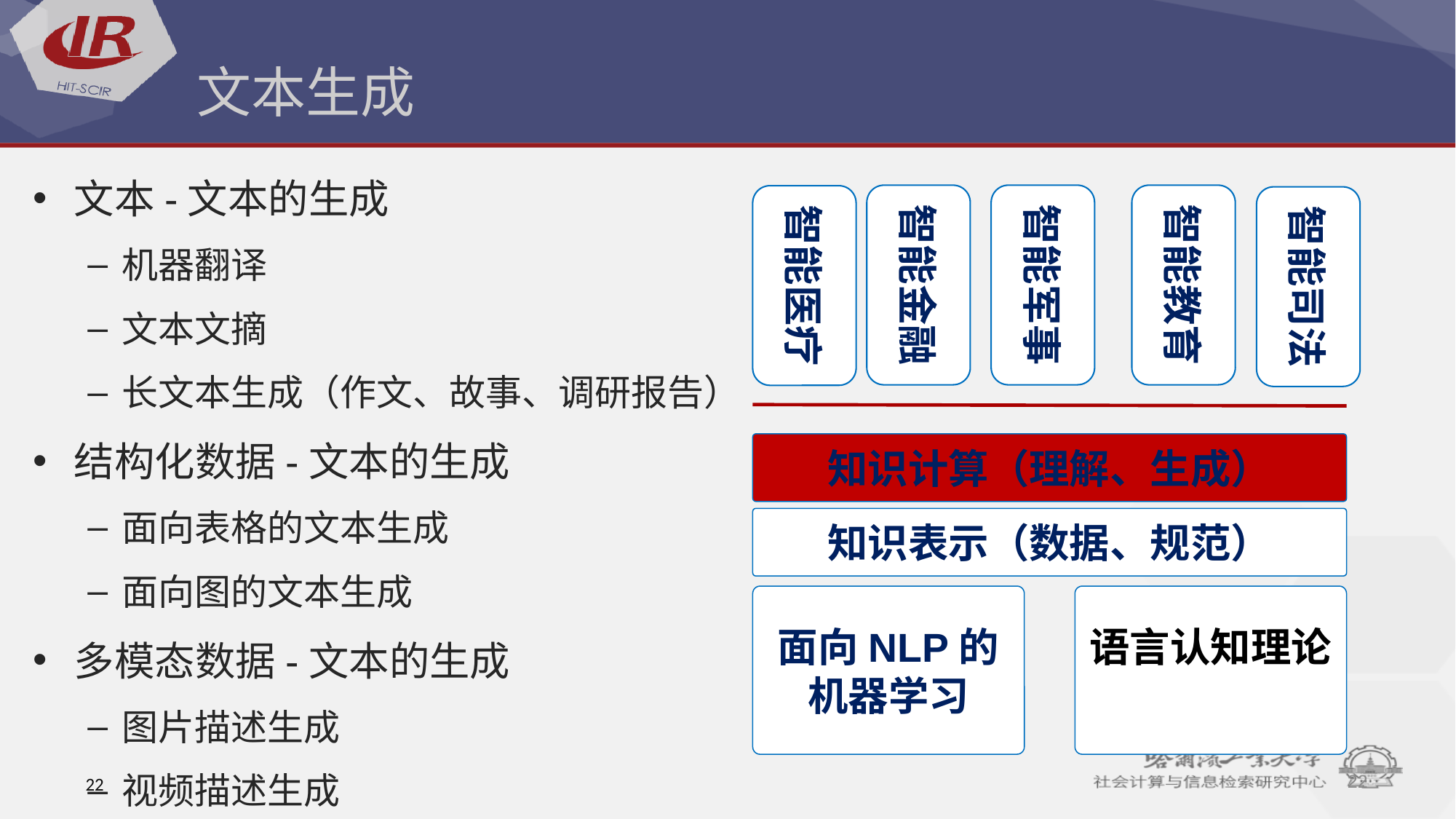

# 文本生成
文本-文本的生成
机器翻译
文本文摘
长文本生成（作文、故事、调研报告）
结构化数据-文本的生成
面向表格的文本生成
面向图的文本生成
多模态数据-文本的生成
图片描述生成
视频描述生成
智能金融
智能军事
智能教育
智能医疗
智能司法
知识计算（理解、生成）
语言认知理论

面向NLP的
机器学习
知识表示（数据、规范）
22
22